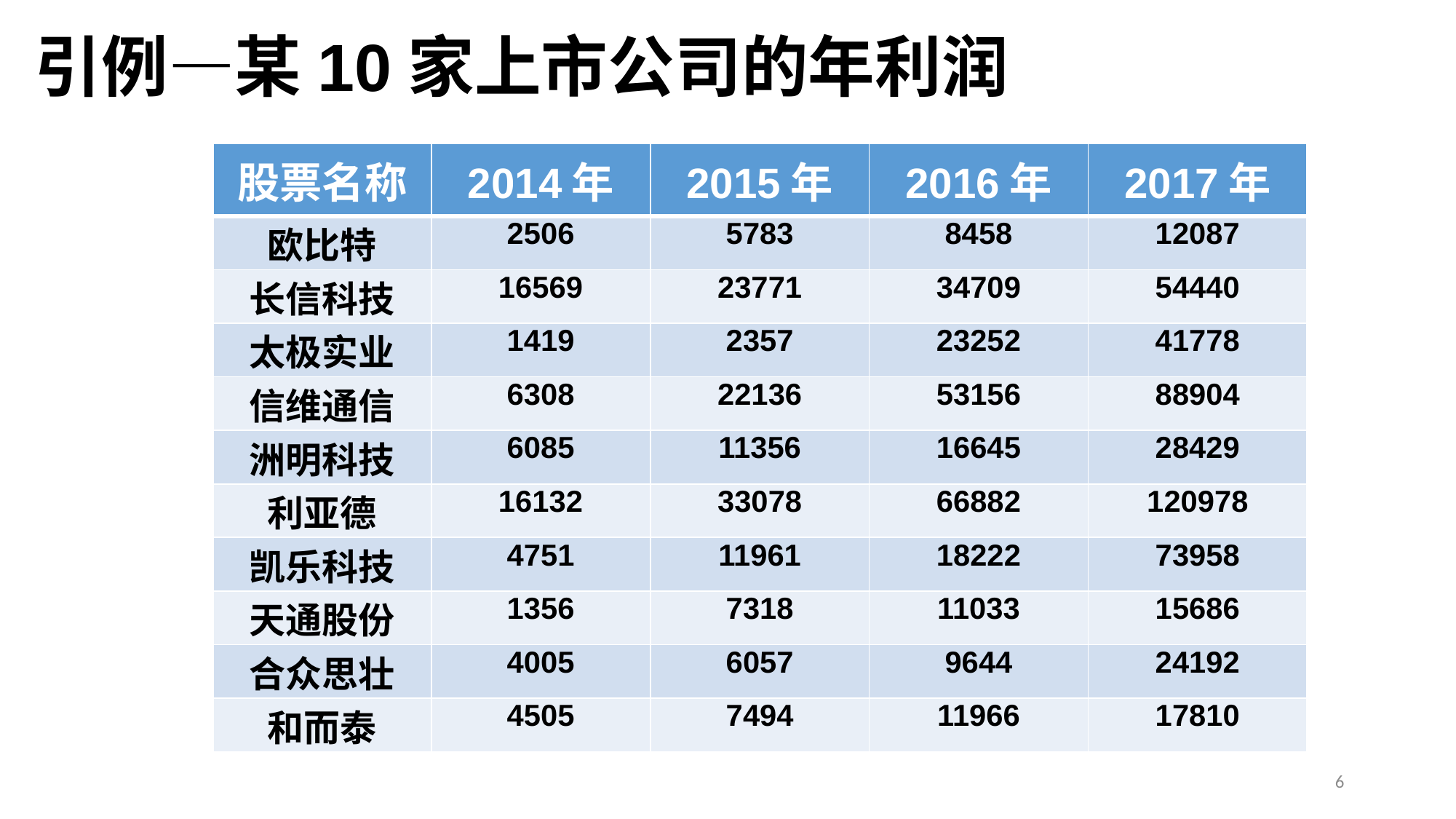

# 引例—某10家上市公司的年利润
| 股票名称 | 2014年 | 2015年 | 2016年 | 2017年 |
| --- | --- | --- | --- | --- |
| 欧比特 | 2506 | 5783 | 8458 | 12087 |
| 长信科技 | 16569 | 23771 | 34709 | 54440 |
| 太极实业 | 1419 | 2357 | 23252 | 41778 |
| 信维通信 | 6308 | 22136 | 53156 | 88904 |
| 洲明科技 | 6085 | 11356 | 16645 | 28429 |
| 利亚德 | 16132 | 33078 | 66882 | 120978 |
| 凯乐科技 | 4751 | 11961 | 18222 | 73958 |
| 天通股份 | 1356 | 7318 | 11033 | 15686 |
| 合众思壮 | 4005 | 6057 | 9644 | 24192 |
| 和而泰 | 4505 | 7494 | 11966 | 17810 |
6